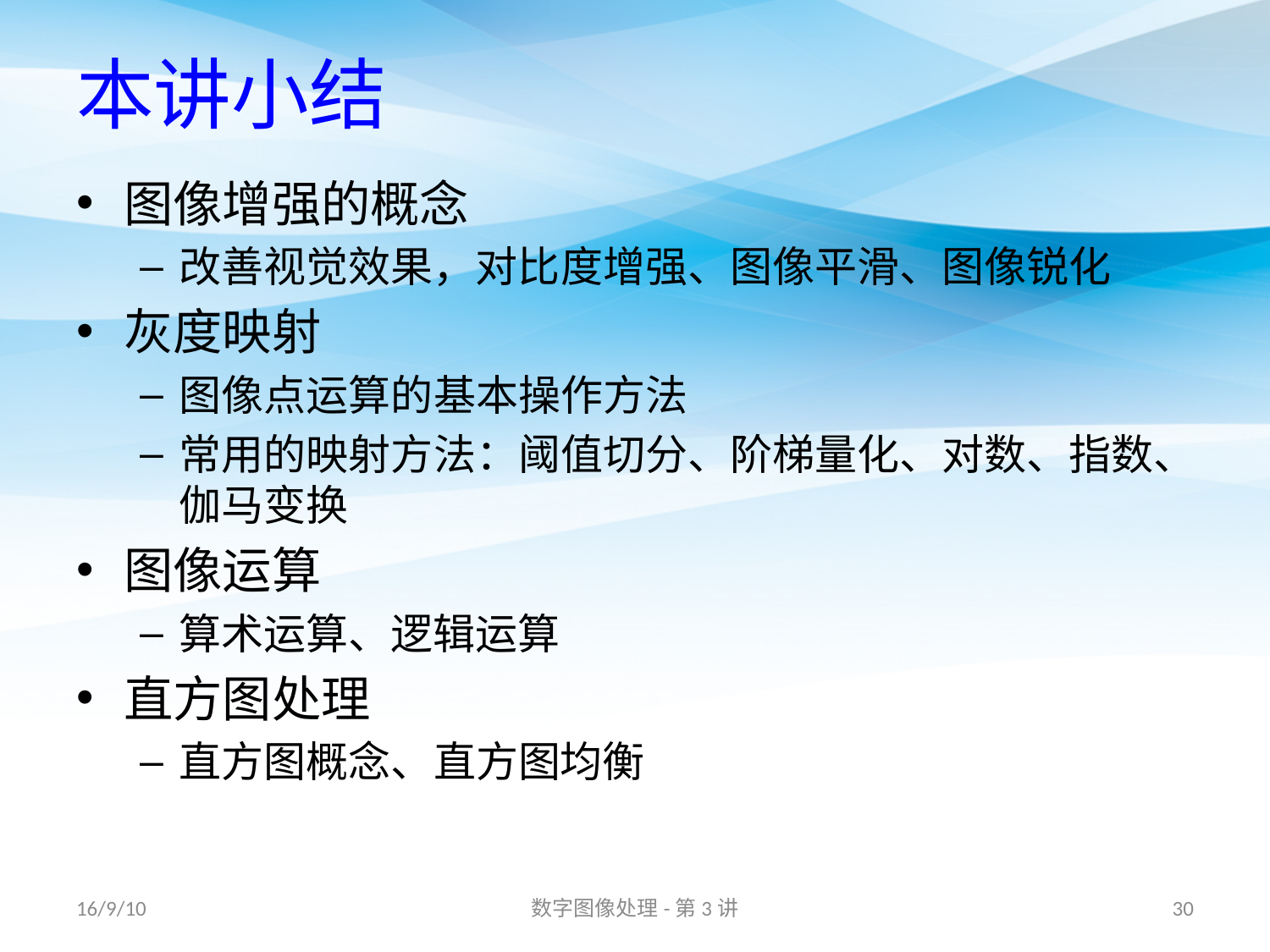

# 本讲小结
图像增强的概念
改善视觉效果，对比度增强、图像平滑、图像锐化
灰度映射
图像点运算的基本操作方法
常用的映射方法：阈值切分、阶梯量化、对数、指数、伽马变换
图像运算
算术运算、逻辑运算
直方图处理
直方图概念、直方图均衡
16/9/10
数字图像处理-第3讲
30